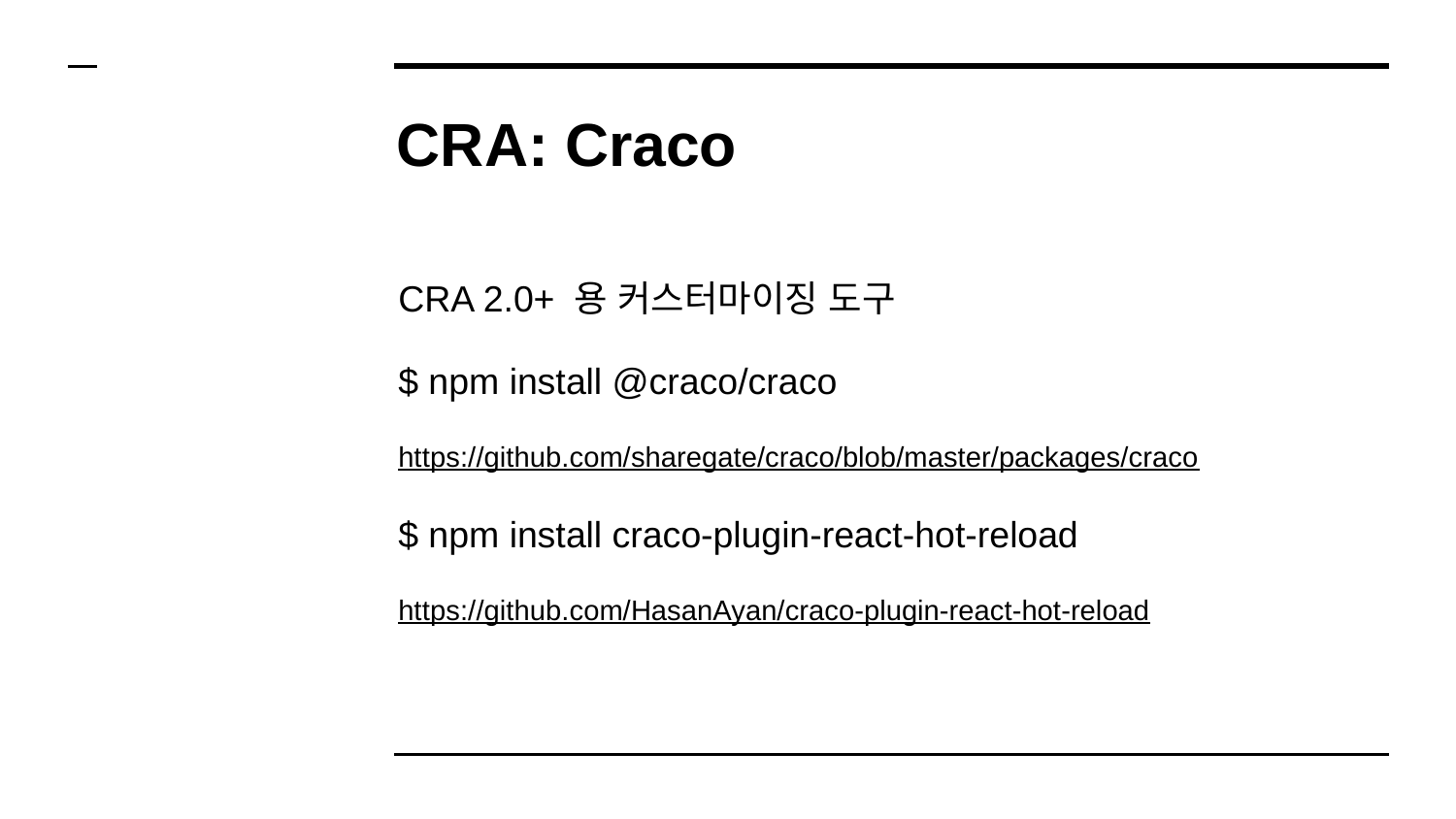

# CRA: Craco
CRA 2.0+ 용 커스터마이징 도구
$ npm install @craco/craco
https://github.com/sharegate/craco/blob/master/packages/craco
$ npm install craco-plugin-react-hot-reload
https://github.com/HasanAyan/craco-plugin-react-hot-reload